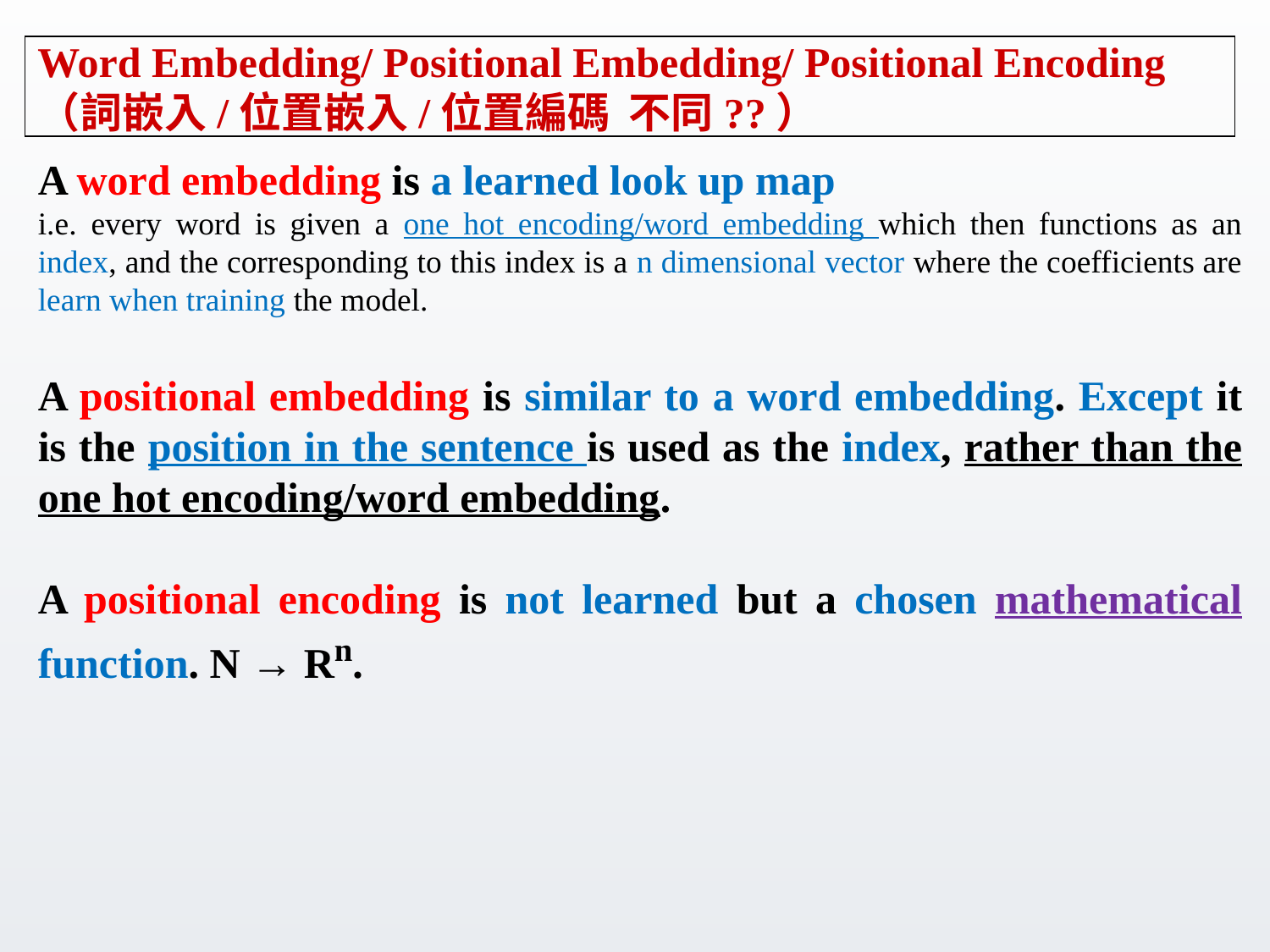

# Word Embedding/ Positional Embedding/ Positional Encoding （詞嵌入/位置嵌入/位置編碼  不同??）
A word embedding is a learned look up map
i.e. every word is given a one hot encoding/word embedding which then functions as an index, and the corresponding to this index is a n dimensional vector where the coefficients are learn when training the model.

A positional embedding is similar to a word embedding. Except it is the position in the sentence is used as the index, rather than the one hot encoding/word embedding.

A positional encoding is not learned but a chosen mathematical function. N → Rn.